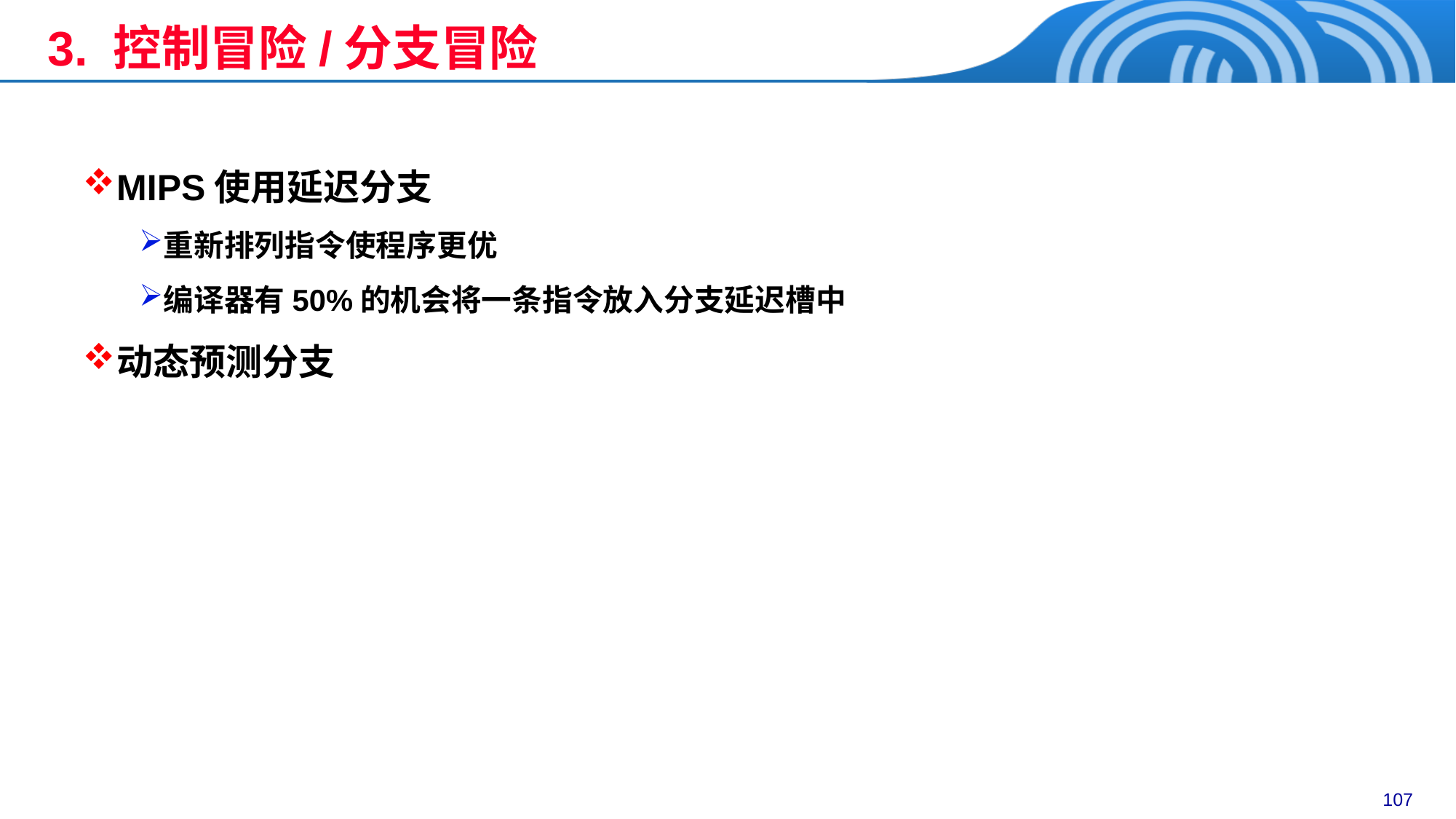

3. 控制冒险/分支冒险
MIPS使用延迟分支
重新排列指令使程序更优
编译器有50%的机会将一条指令放入分支延迟槽中
动态预测分支